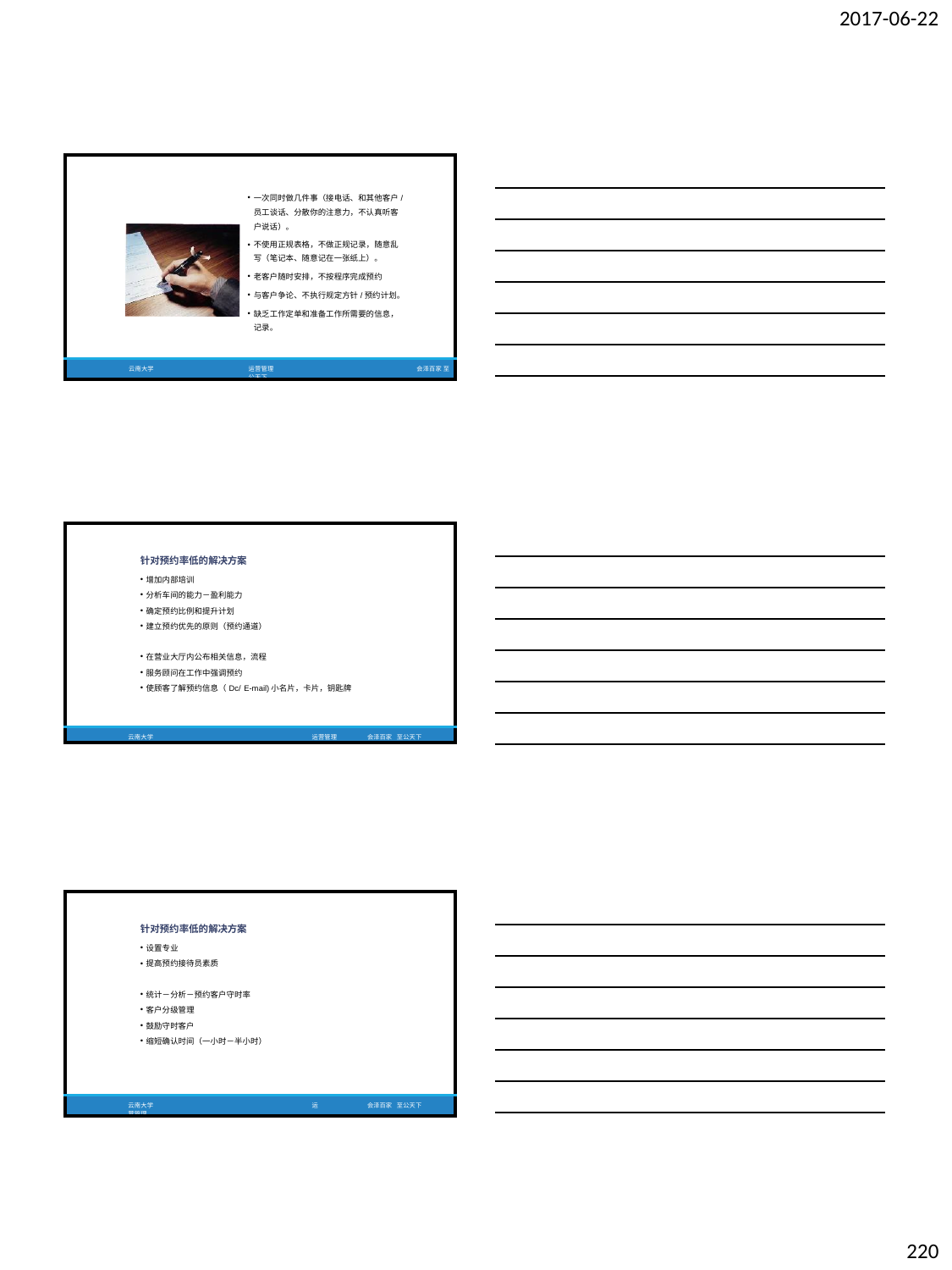

2017-06-22
| 一次同时做几件事（接电话、和其他客户/ |  |
| --- | --- |
| 员工谈话、分散你的注意力，不认真听客 |  |
| 户说话）。 |  |
| 不使用正规表格，不做正规记录，随意乱 |  |
| 写（笔记本、随意记在一张纸上）。 |  |
| 老客户随时安排，不按程序完成预约 |  |
| 与客户争论、不执行规定方针/预约计划。 |  |
| 缺乏工作定单和准备工作所需要的信息， |  |
| 记录。 |  |
| 云南大学 | 运营管理 会泽百家 至公天下 |

| 针对预约率低的解决方案 |  |  |
| --- | --- | --- |
| 增加内部培训 |  |  |
| 分析车间的能力－盈利能力 |  |  |
| 确定预约比例和提升计划 |  |  |
| 建立预约优先的原则（预约通道） |  |  |
| 在营业大厅内公布相关信息，流程 |  |  |
| 服务顾问在工作中强调预约 |  |  |
| 使顾客了解预约信息（Dc/ E-mail)小名片，卡片，钥匙牌 |  |  |
| 云南大学 运营管理 | 会泽百家 | 至公天下 |

| 针对预约率低的解决方案 |  |  |
| --- | --- | --- |
| 设置专业 |  |  |
| 提高预约接待员素质 |  |  |
| 统计－分析－预约客户守时率 |  |  |
| 客户分级管理 |  |  |
| 鼓励守时客户 |  |  |
| 缩短确认时间（一小时－半小时） |  |  |
| 云南大学 运营管理 | 会泽百家 | 至公天下 |

220